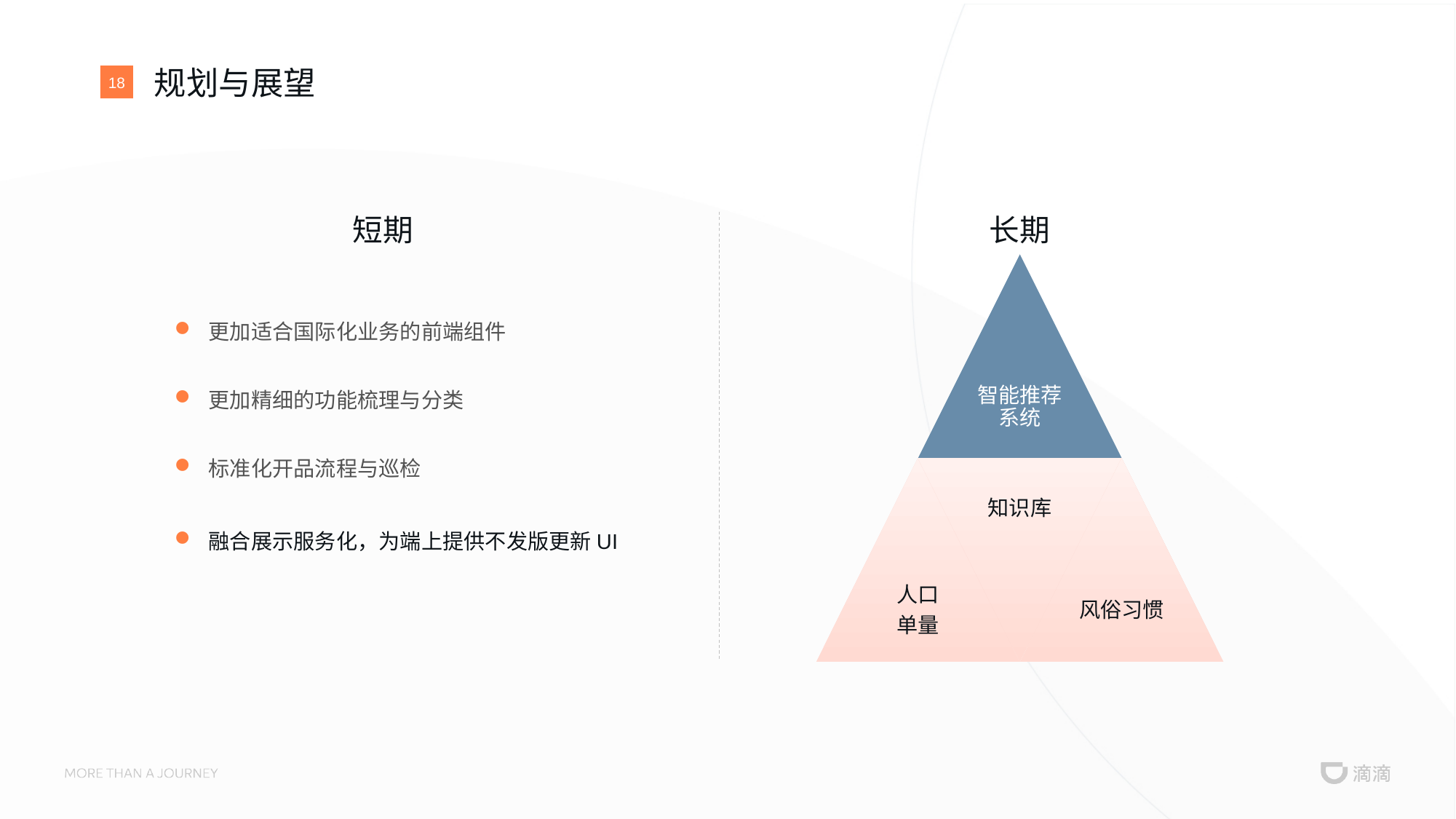

# 规划与展望
18
短期
长期

智能推荐系统
人口
单量
知识库
风俗习惯
更加适合国际化业务的前端组件
更加精细的功能梳理与分类
标准化开品流程与巡检
融合展示服务化，为端上提供不发版更新UI